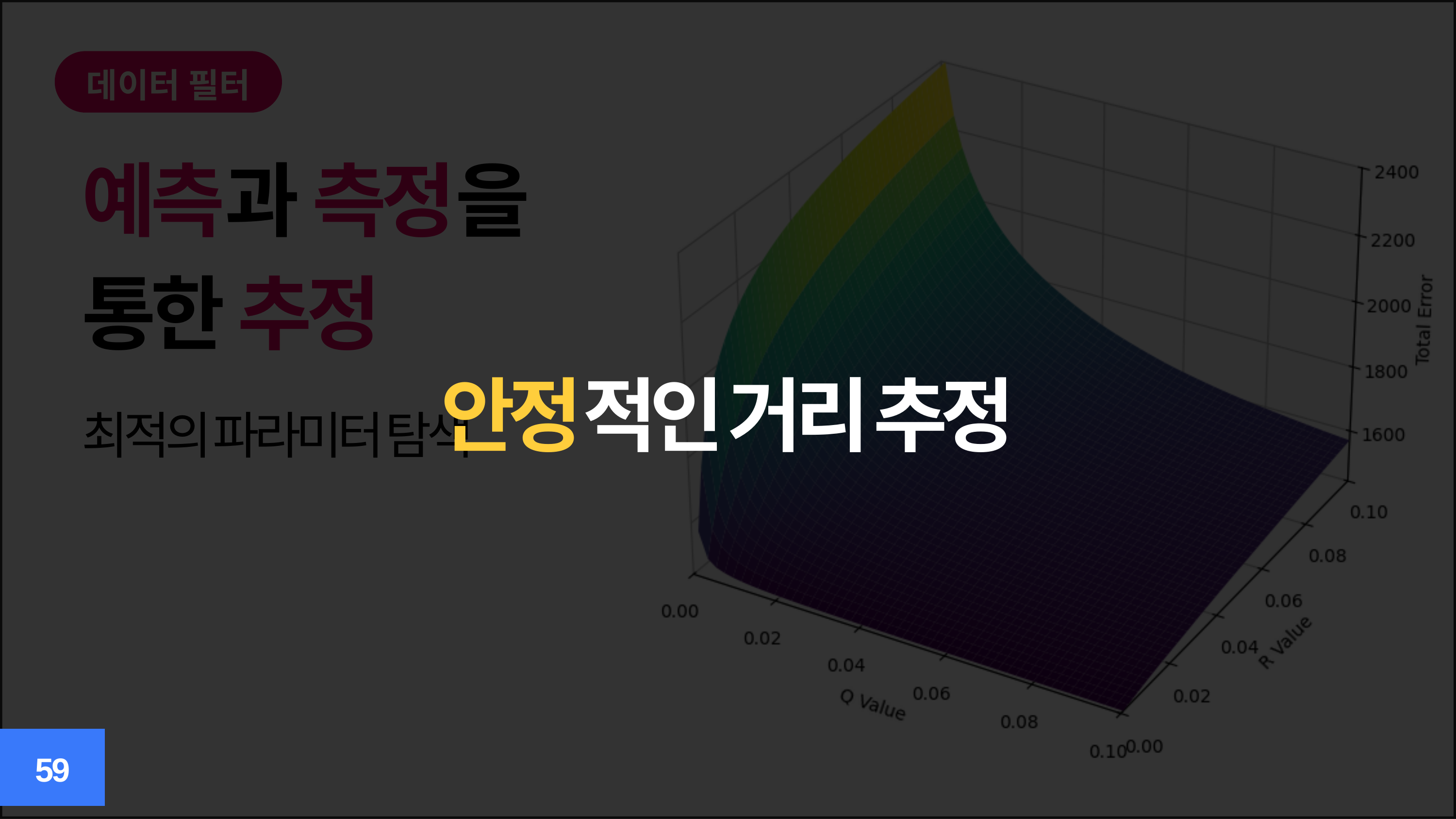

데이터 필터
예측과 측정을
통한 추정
안정적인 거리 추정
최적의 파라미터 탐색

59